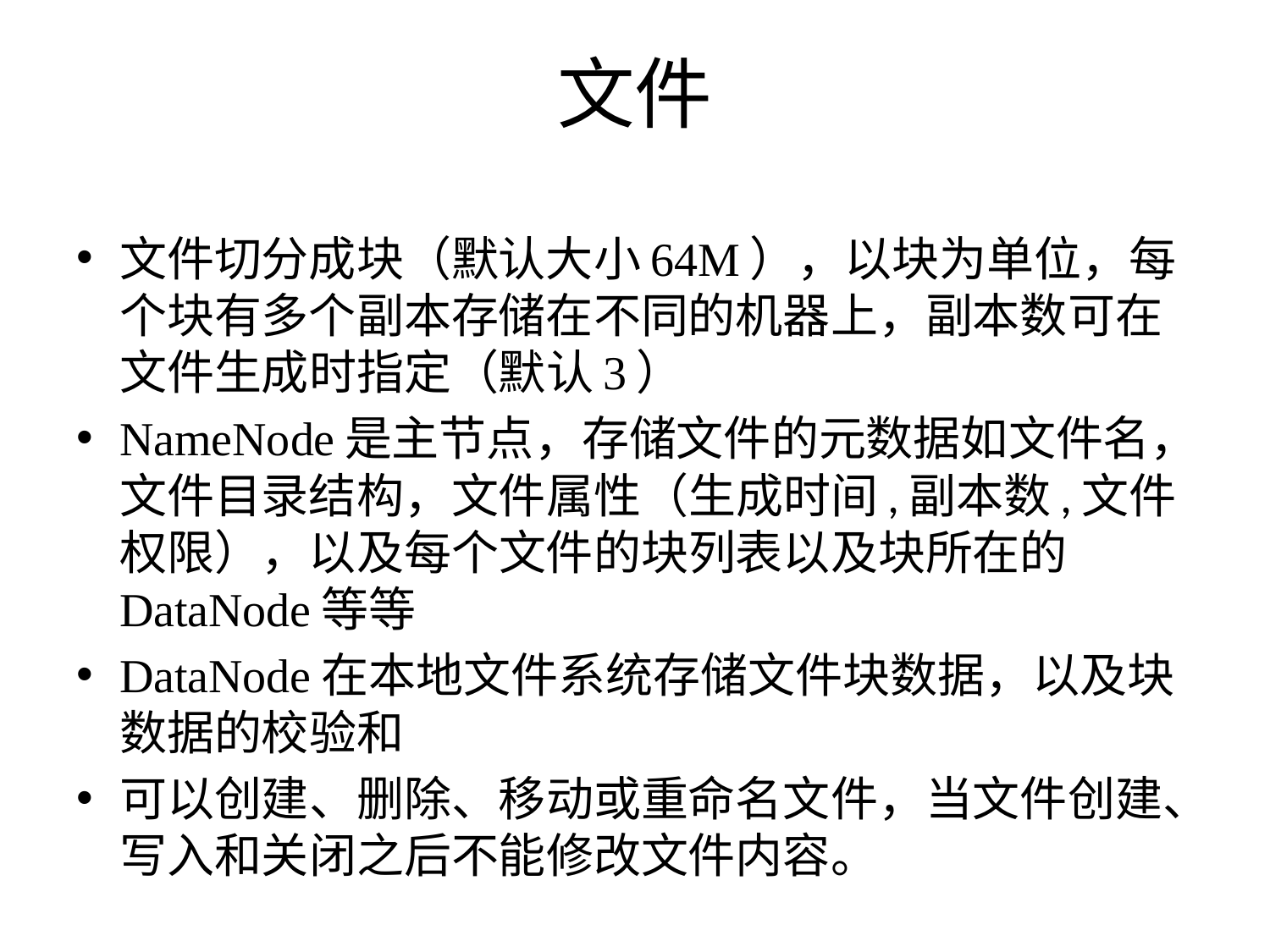

# 文件
文件切分成块（默认大小64M），以块为单位，每个块有多个副本存储在不同的机器上，副本数可在文件生成时指定（默认3）
NameNode是主节点，存储文件的元数据如文件名，文件目录结构，文件属性（生成时间,副本数,文件权限），以及每个文件的块列表以及块所在的DataNode等等
DataNode在本地文件系统存储文件块数据，以及块数据的校验和
可以创建、删除、移动或重命名文件，当文件创建、写入和关闭之后不能修改文件内容。